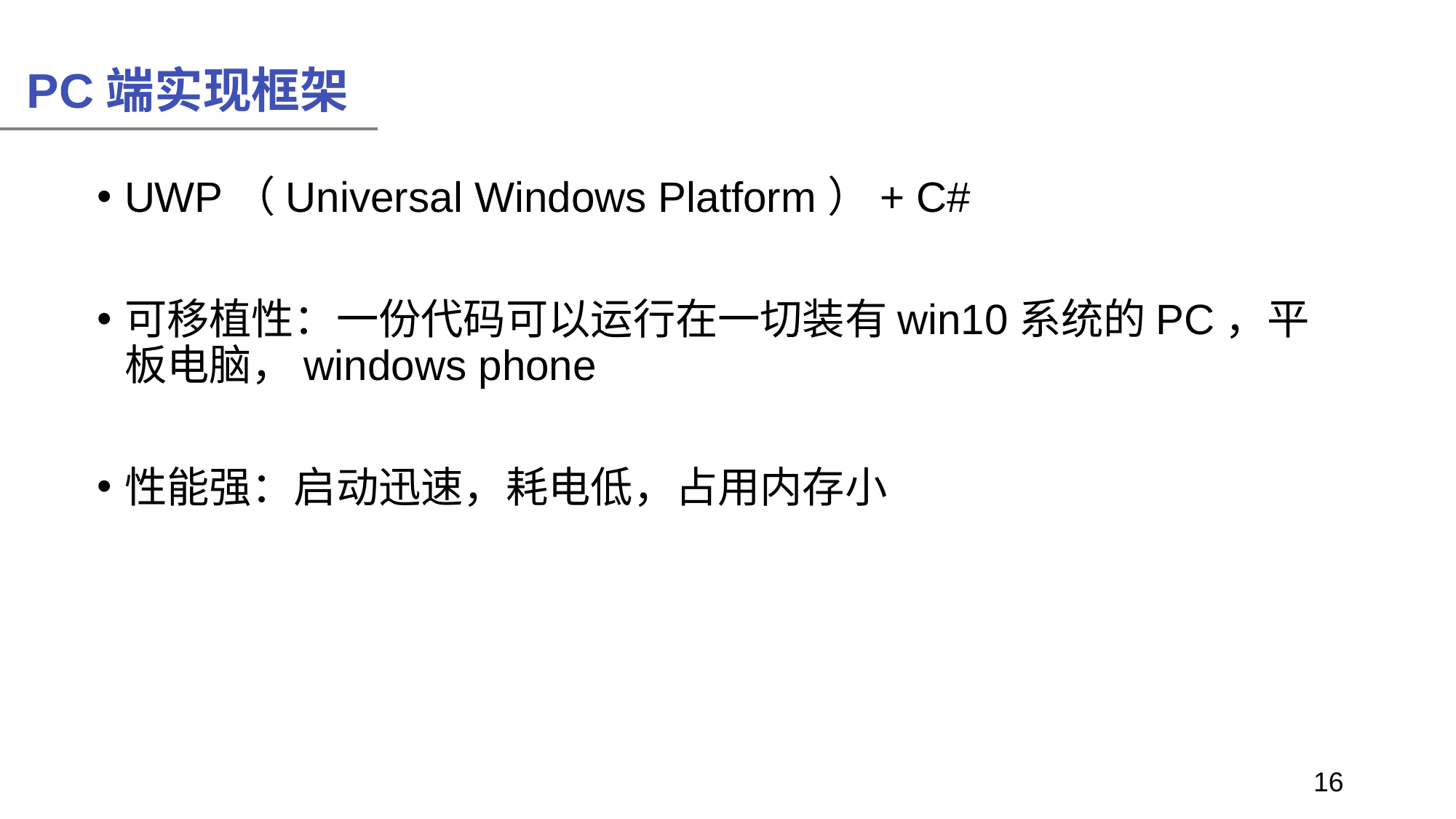

PC端实现框架
UWP（Universal Windows Platform）+ C#

可移植性：一份代码可以运行在一切装有win10系统的PC，平板电脑，windows phone

性能强：启动迅速，耗电低，占用内存小

                                    16